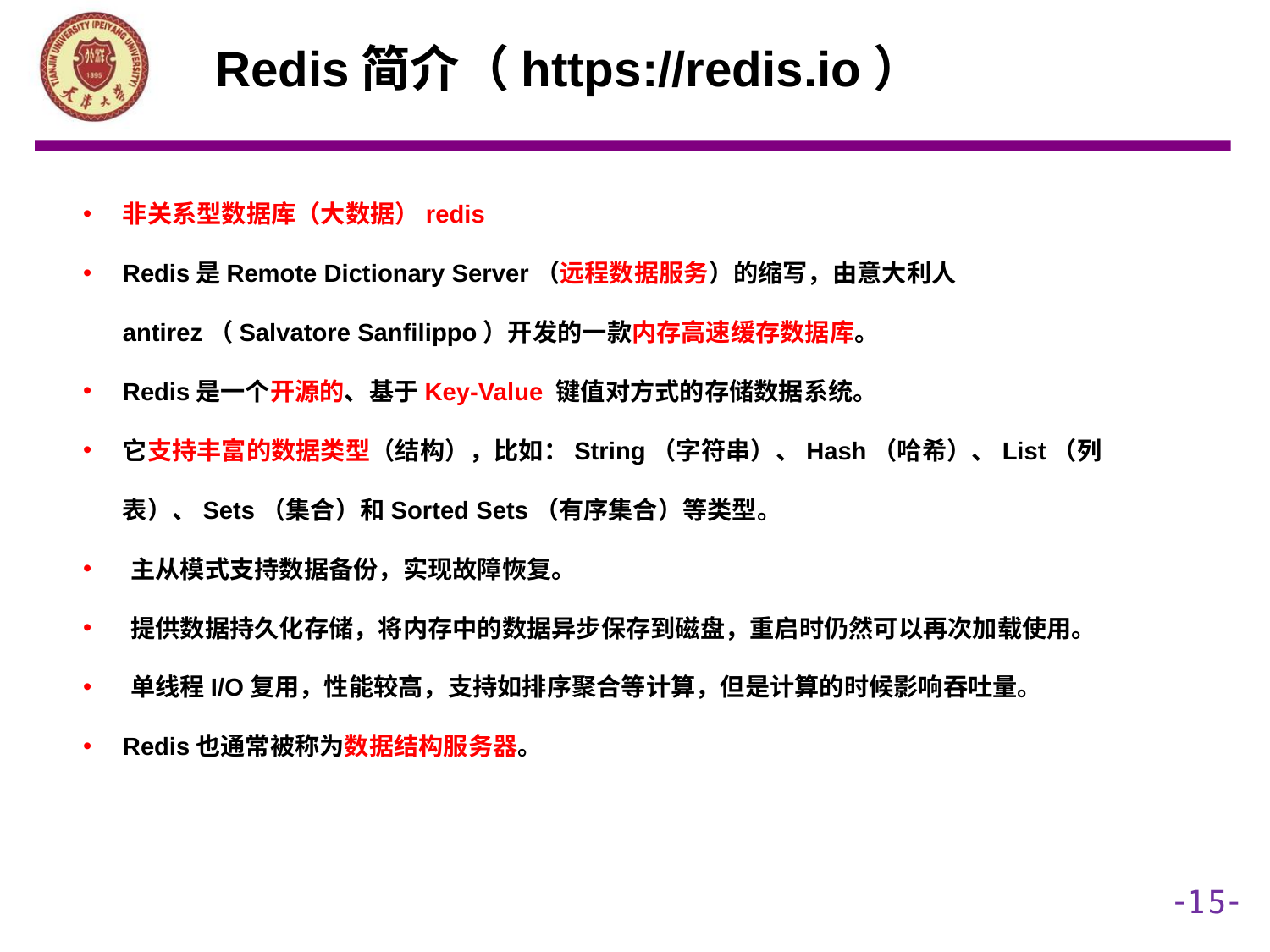

Redis简介（https://redis.io）
非关系型数据库（大数据）redis
Redis是Remote Dictionary Server（远程数据服务）的缩写，由意大利人antirez（Salvatore Sanfilippo）开发的一款内存高速缓存数据库。
Redis是一个开源的、基于Key-Value 键值对方式的存储数据系统。
它支持丰富的数据类型（结构），比如：String（字符串）、Hash（哈希）、List（列表）、Sets（集合）和Sorted Sets（有序集合）等类型。
主从模式支持数据备份，实现故障恢复。
提供数据持久化存储，将内存中的数据异步保存到磁盘，重启时仍然可以再次加载使用。
单线程I/O复用，性能较高，支持如排序聚合等计算，但是计算的时候影响吞吐量。
Redis也通常被称为数据结构服务器。